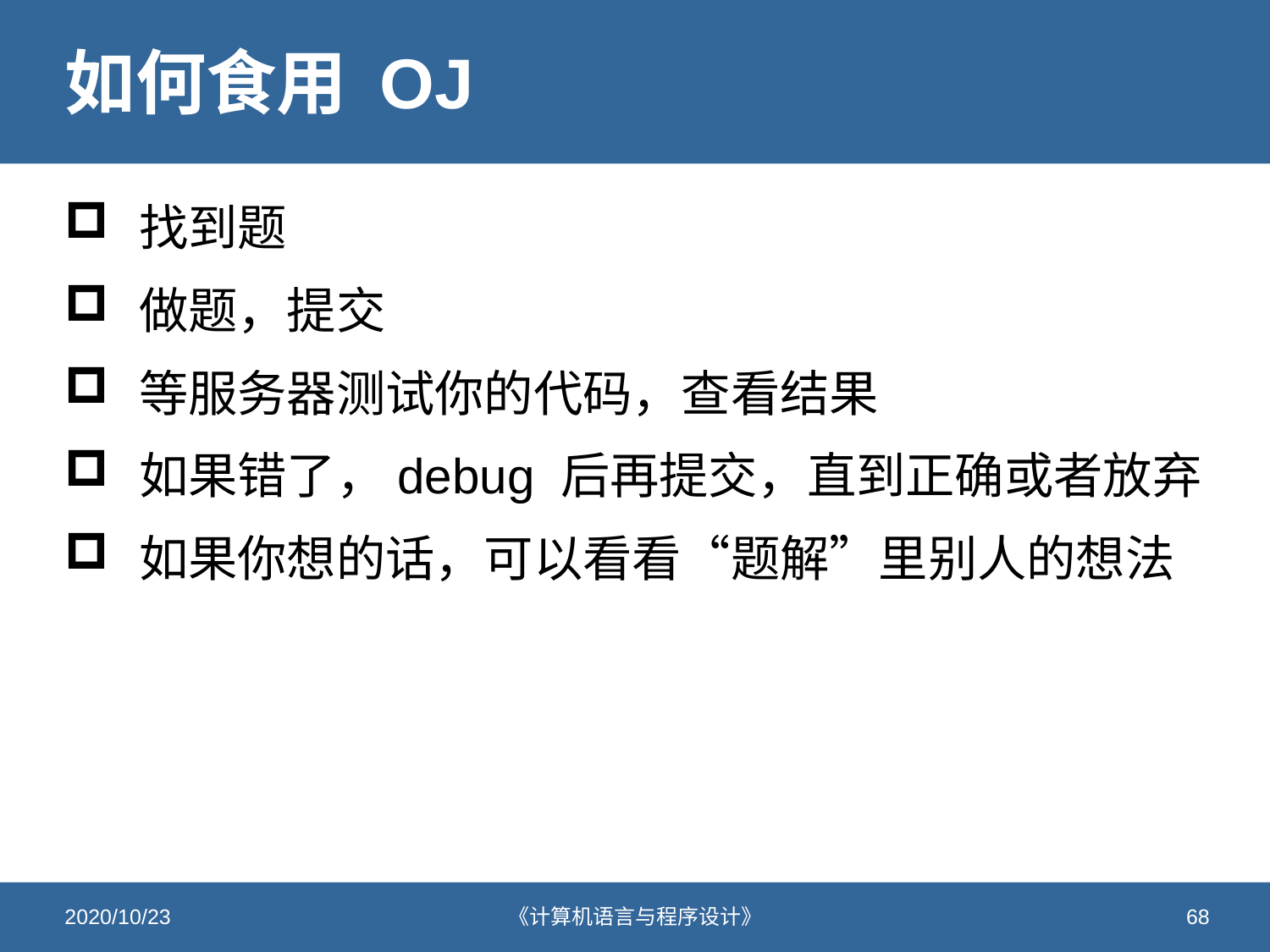

# 如何食用 OJ
找到题
做题，提交
等服务器测试你的代码，查看结果
如果错了，debug 后再提交，直到正确或者放弃
如果你想的话，可以看看“题解”里别人的想法
2020/10/23
《计算机语言与程序设计》
68